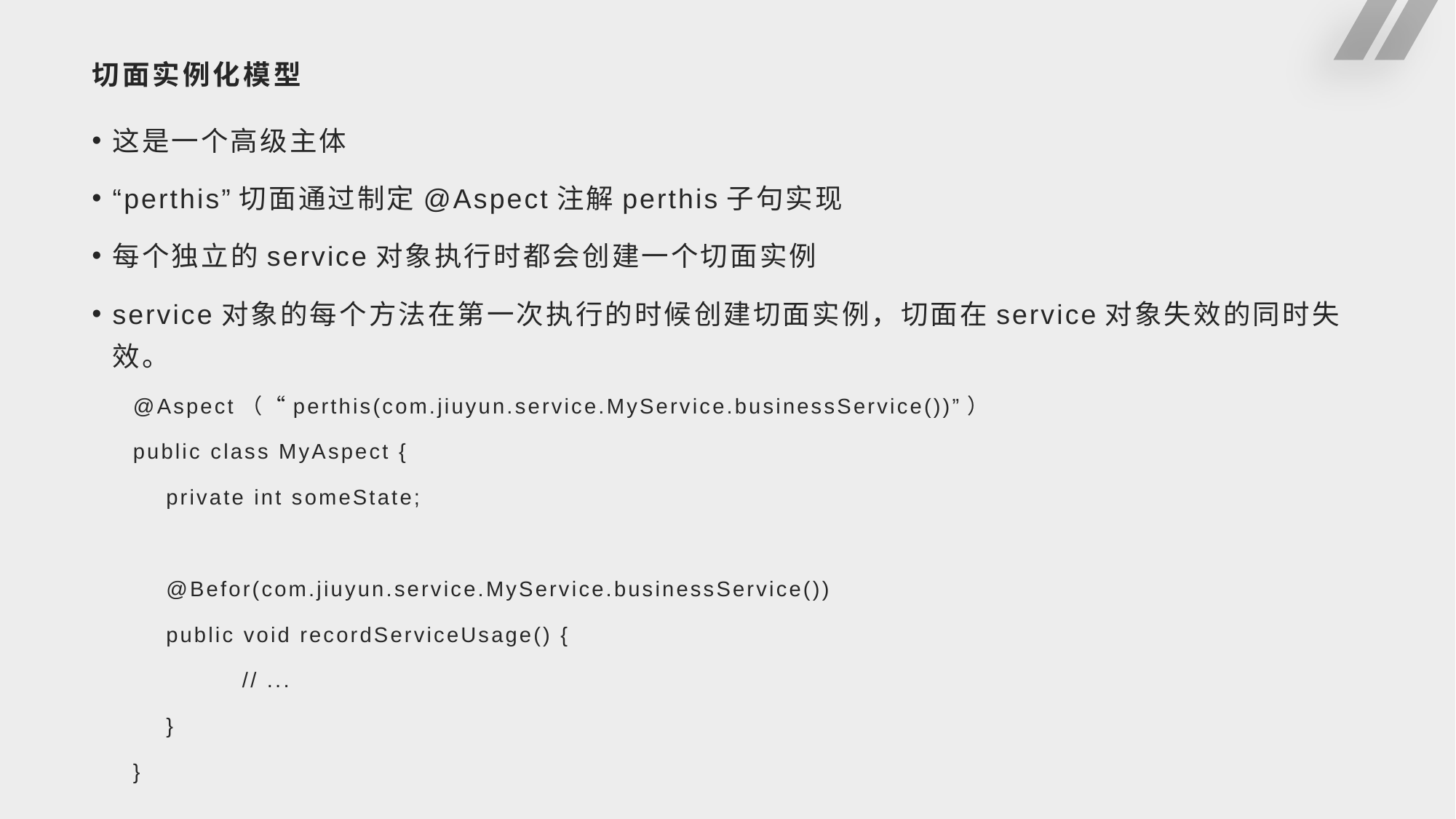

# 切面实例化模型
这是一个高级主体
“perthis”切面通过制定@Aspect注解perthis子句实现
每个独立的service对象执行时都会创建一个切面实例
service对象的每个方法在第一次执行的时候创建切面实例，切面在service对象失效的同时失效。
@Aspect（“perthis(com.jiuyun.service.MyService.businessService())”）
public class MyAspect {
    private int someState;

    @Befor(com.jiuyun.service.MyService.businessService())
    public void recordServiceUsage() {
	// ...
    }
}